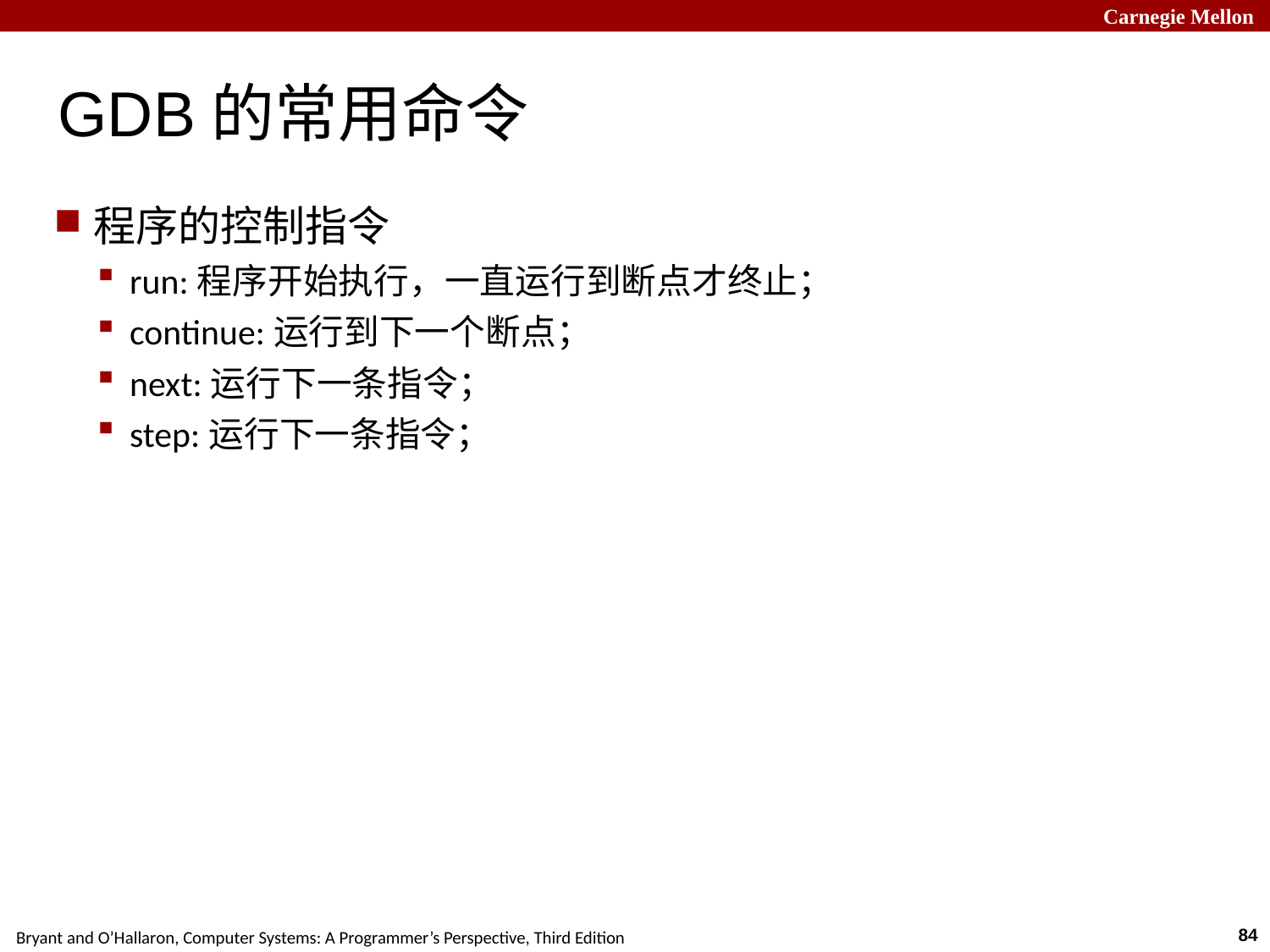

GDB的常用命令
程序的控制指令
run:程序开始执行，一直运行到断点才终止；
continue:运行到下一个断点；
next:运行下一条指令；
step:运行下一条指令；